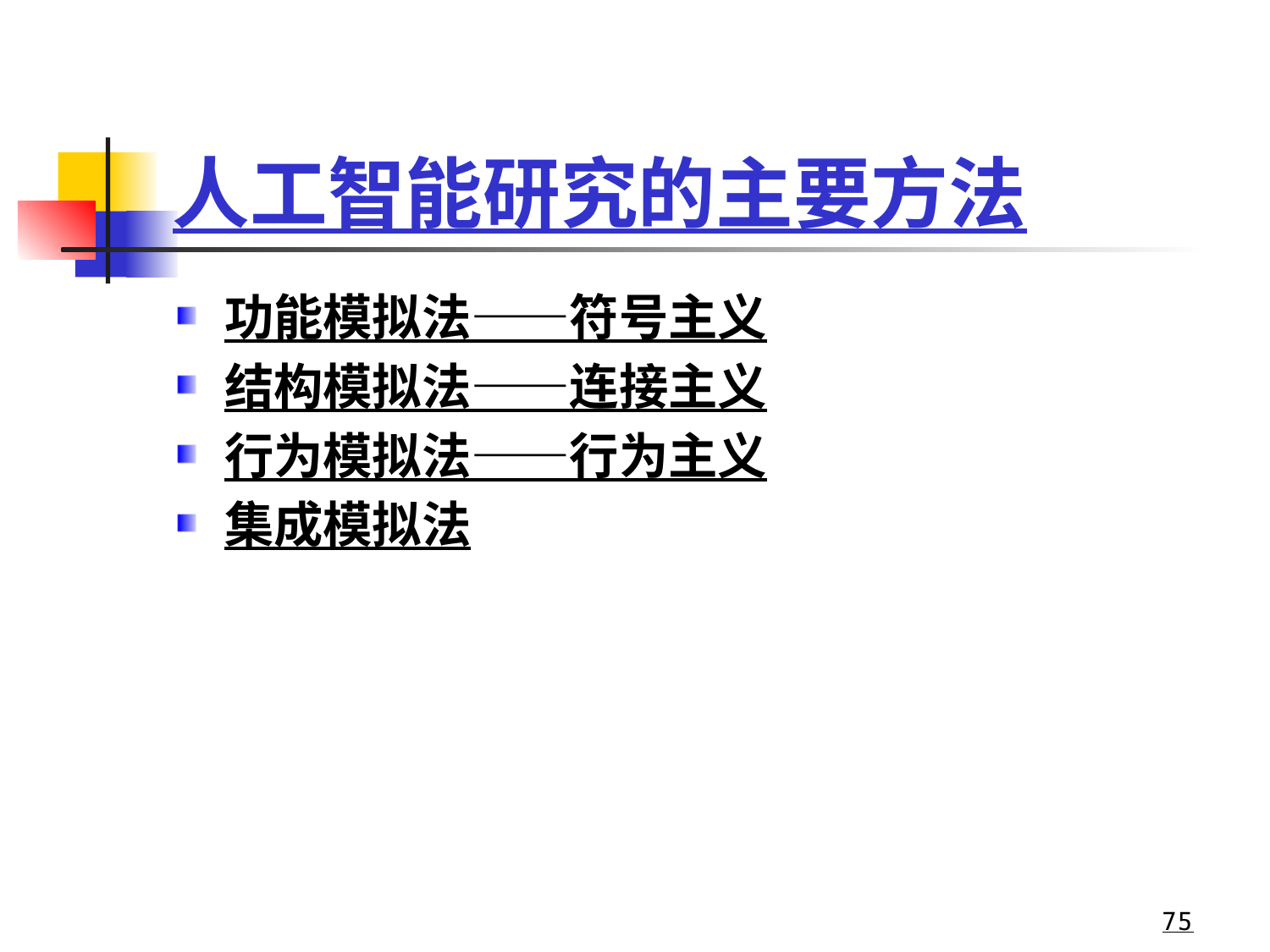

# 人工智能研究的主要方法
功能模拟法——符号主义
结构模拟法——连接主义
行为模拟法——行为主义
集成模拟法
75